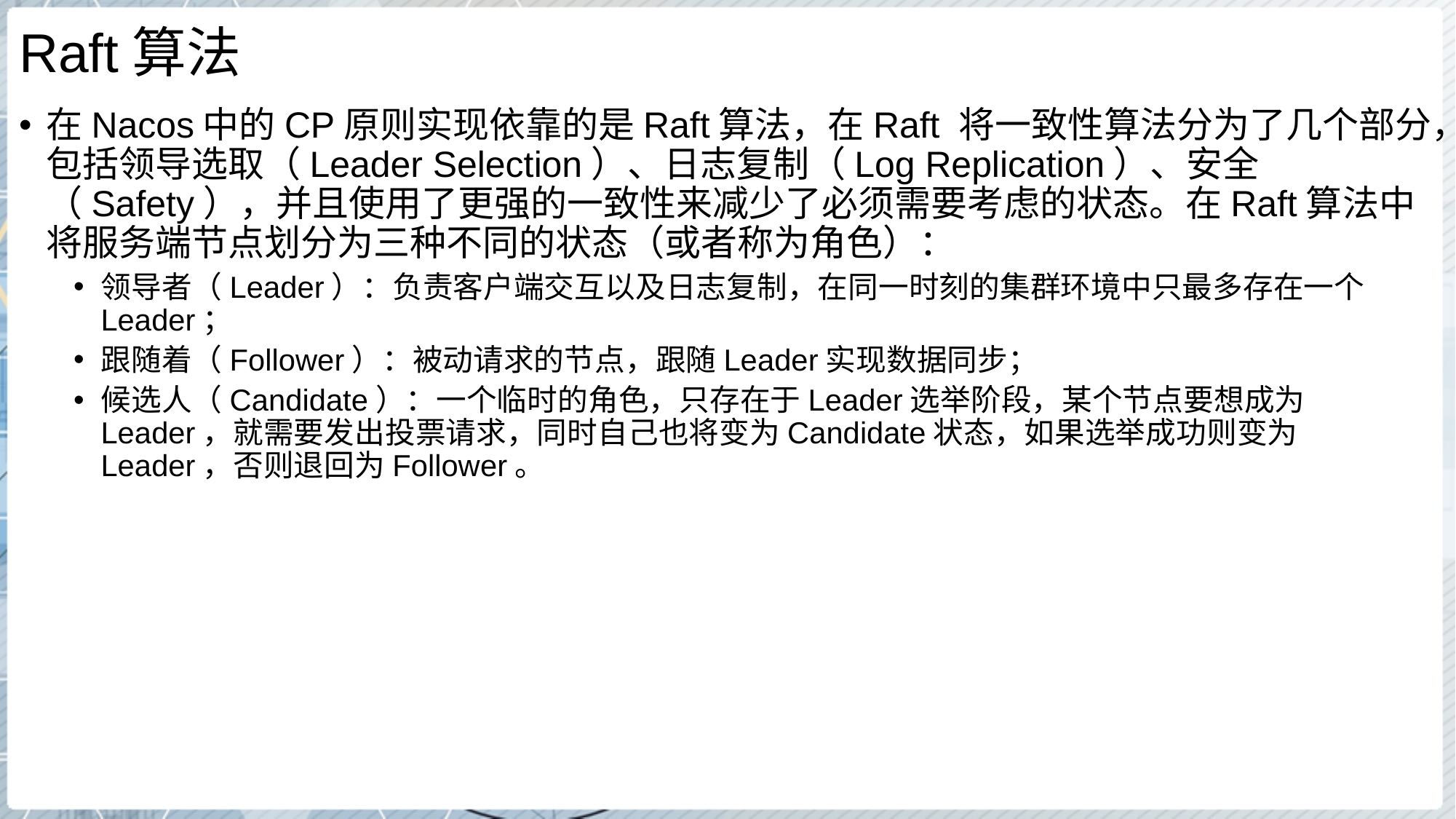

# Raft算法
在Nacos中的CP原则实现依靠的是Raft算法，在Raft 将一致性算法分为了几个部分，包括领导选取（Leader Selection）、日志复制（Log Replication）、安全（Safety），并且使用了更强的一致性来减少了必须需要考虑的状态。在Raft算法中将服务端节点划分为三种不同的状态（或者称为角色）：
领导者（Leader）：负责客户端交互以及日志复制，在同一时刻的集群环境中只最多存在一个Leader；
跟随着（Follower）：被动请求的节点，跟随Leader实现数据同步；
候选人（Candidate）：一个临时的角色，只存在于Leader选举阶段，某个节点要想成为Leader，就需要发出投票请求，同时自己也将变为Candidate状态，如果选举成功则变为Leader，否则退回为Follower。